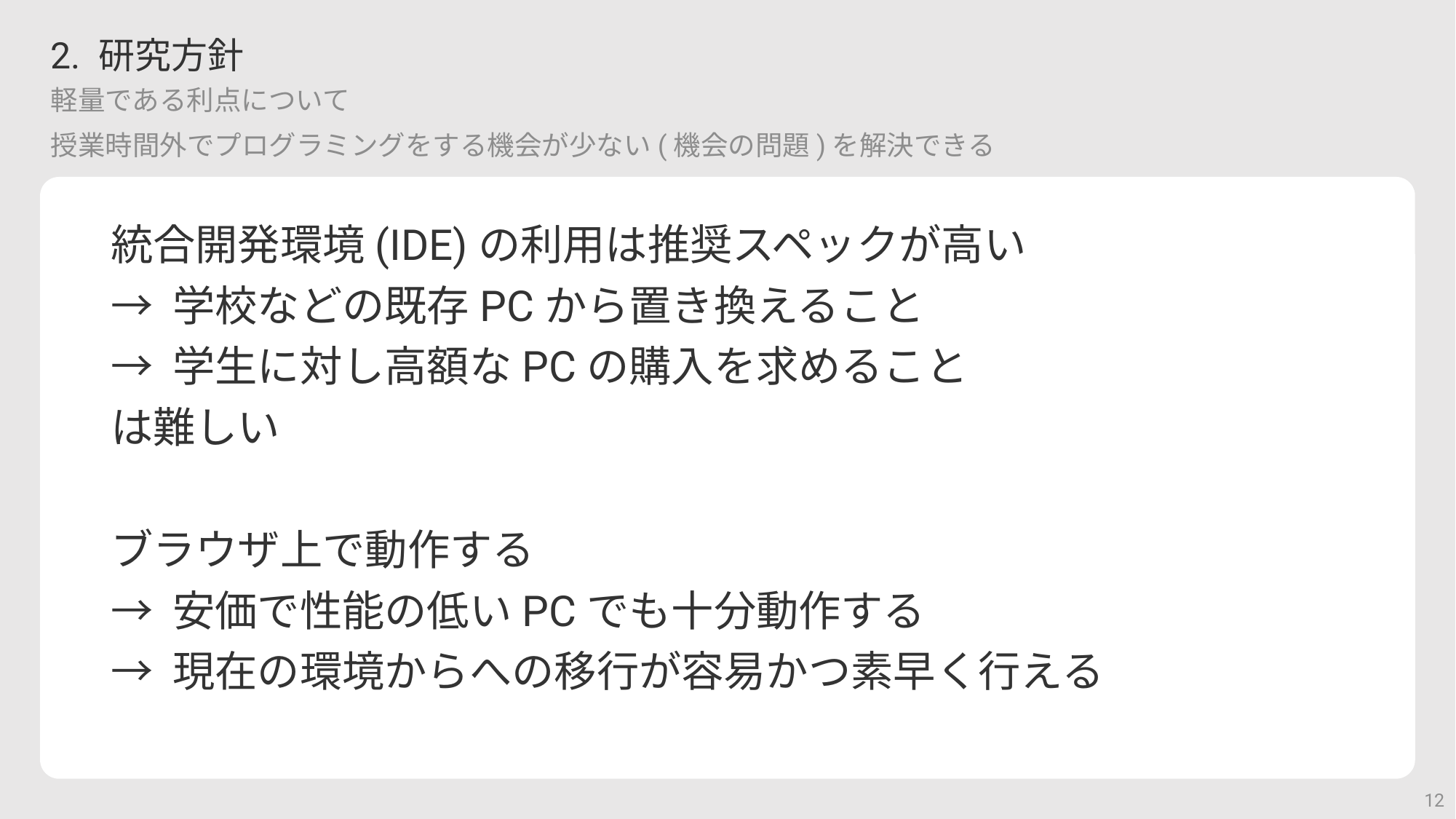

# 2. 研究方針
軽量である利点について
授業時間外でプログラミングをする機会が少ない(機会の問題)を解決できる
統合開発環境(IDE)の利用は推奨スペックが高い
→ 学校などの既存PCから置き換えること
→ 学生に対し高額なPCの購入を求めること
は難しい

ブラウザ上で動作する
→ 安価で性能の低いPCでも十分動作する
→ 現在の環境からへの移行が容易かつ素早く行える

12